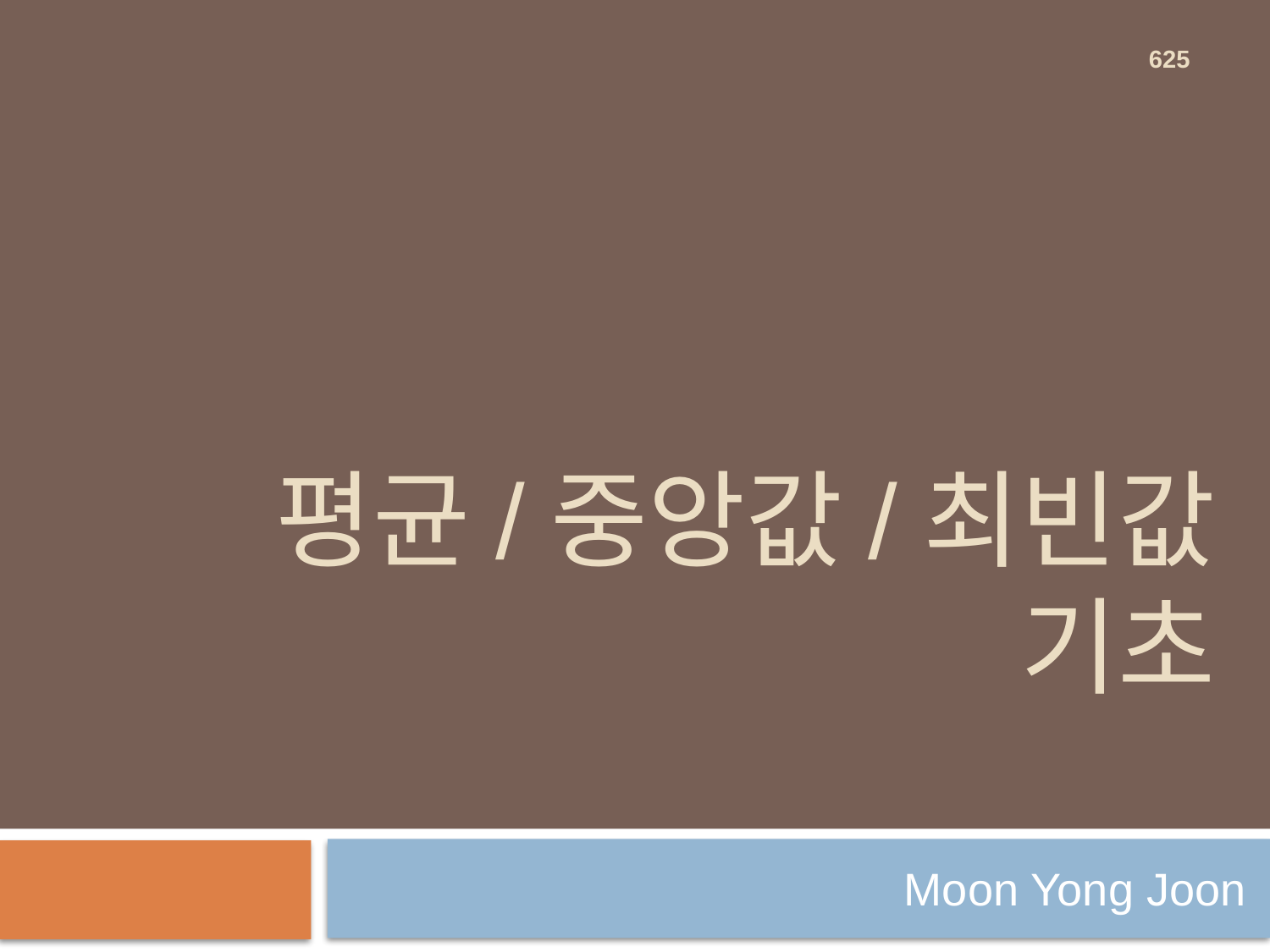

625
# 평균/중앙값/최빈값 기초
Moon Yong Joon